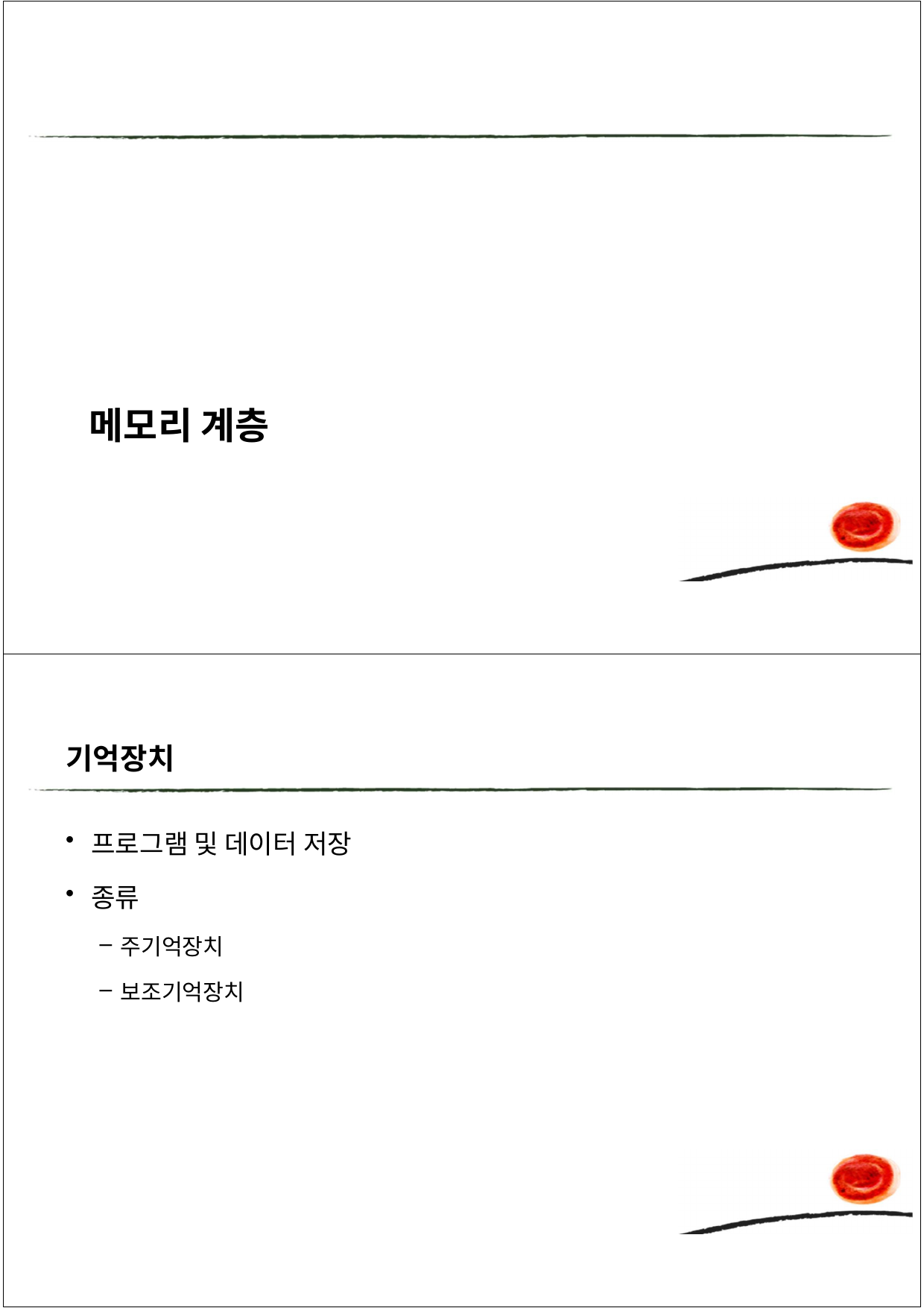

# 메모리 계층

기억장치

프로그램 및 데이터 저장
종류
주기억장치
보조기억장치